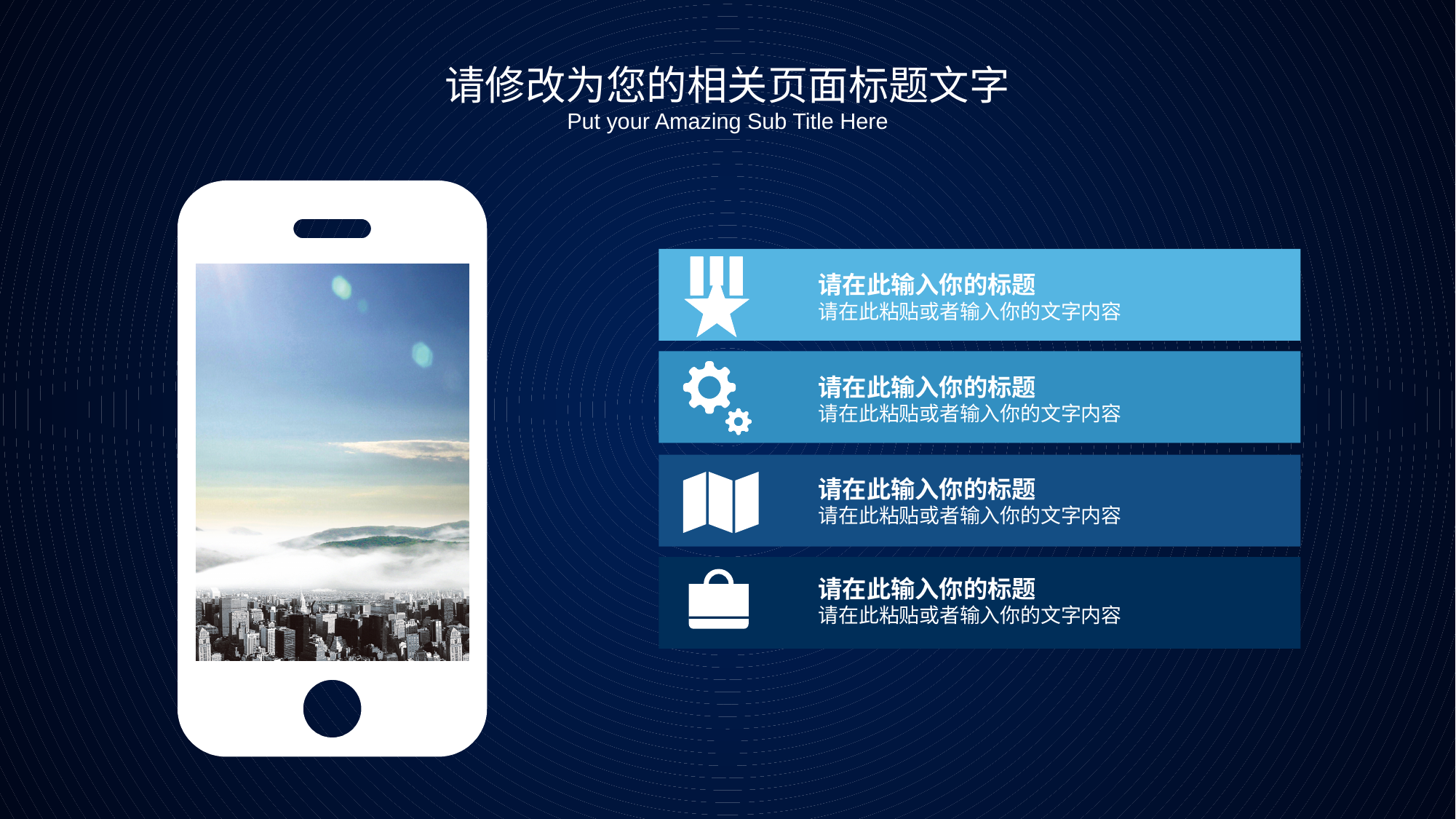

请修改为您的相关页面标题文字
Put your Amazing Sub Title Here

请在此输入你的标题
请在此粘贴或者输入你的文字内容

请在此输入你的标题
请在此粘贴或者输入你的文字内容

请在此输入你的标题
请在此粘贴或者输入你的文字内容

请在此输入你的标题
请在此粘贴或者输入你的文字内容